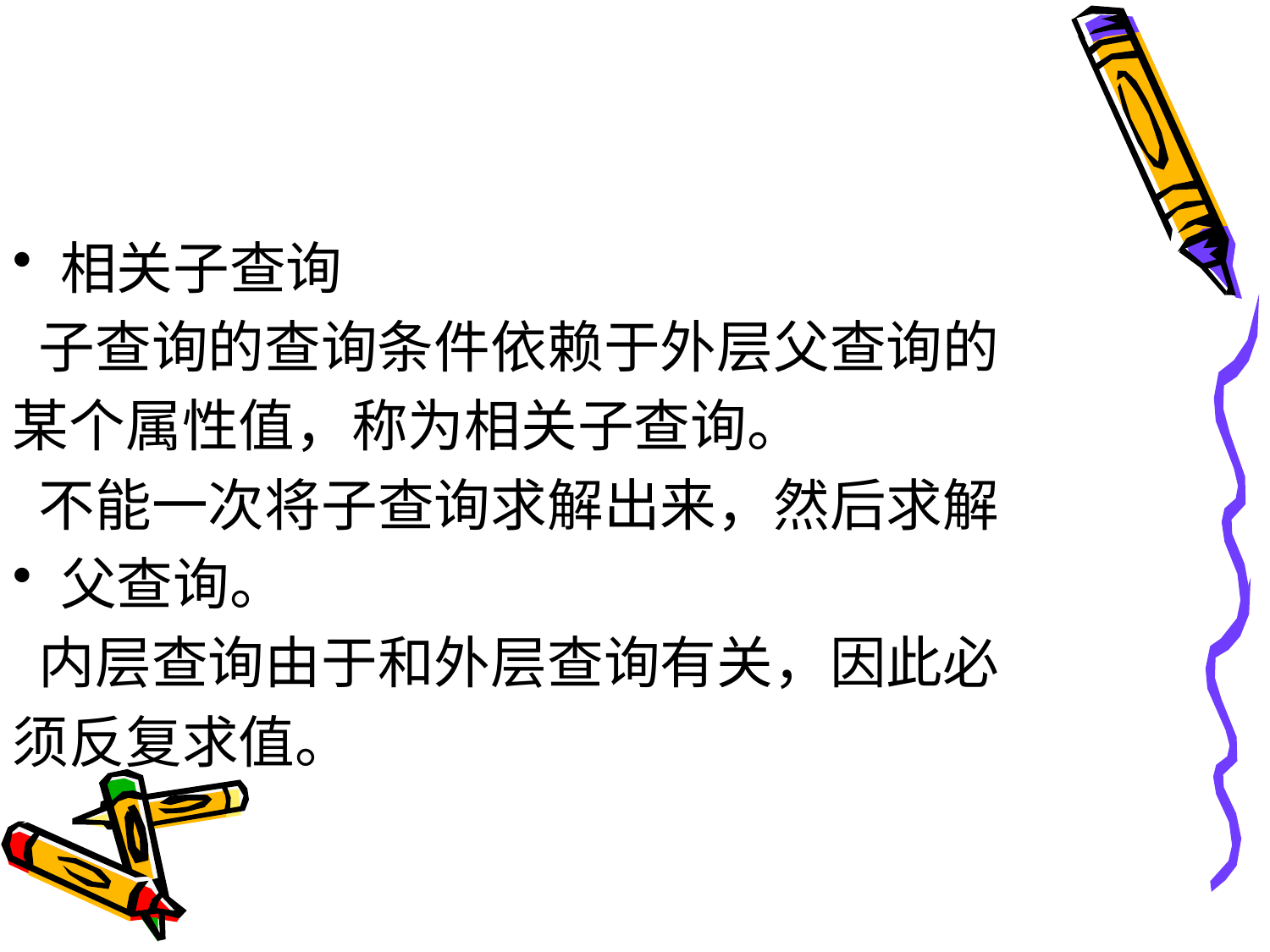

#
相关子查询
 子查询的查询条件依赖于外层父查询的
某个属性值，称为相关子查询。
 不能一次将子查询求解出来，然后求解
父查询。
 内层查询由于和外层查询有关，因此必
须反复求值。